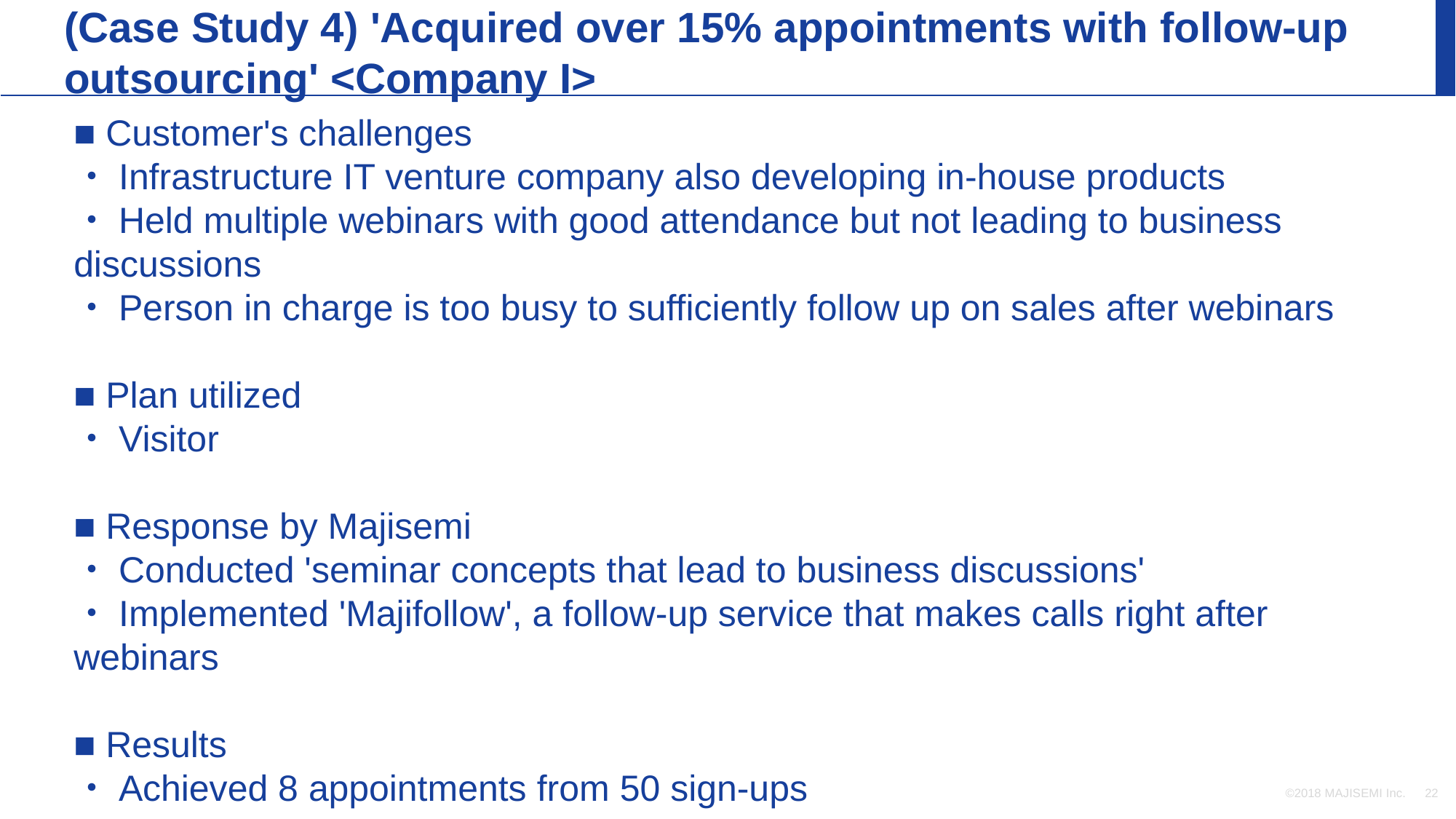

(Case Study 4) 'Acquired over 15% appointments with follow-up outsourcing' <Company I>
■ Customer's challenges
・Infrastructure IT venture company also developing in-house products
・Held multiple webinars with good attendance but not leading to business discussions
・Person in charge is too busy to sufficiently follow up on sales after webinars

■ Plan utilized
・Visitor

■ Response by Majisemi
・Conducted 'seminar concepts that lead to business discussions'
・Implemented 'Majifollow', a follow-up service that makes calls right after webinars

■ Results
・Achieved 8 appointments from 50 sign-ups
©2018 MAJISEMI Inc.
22